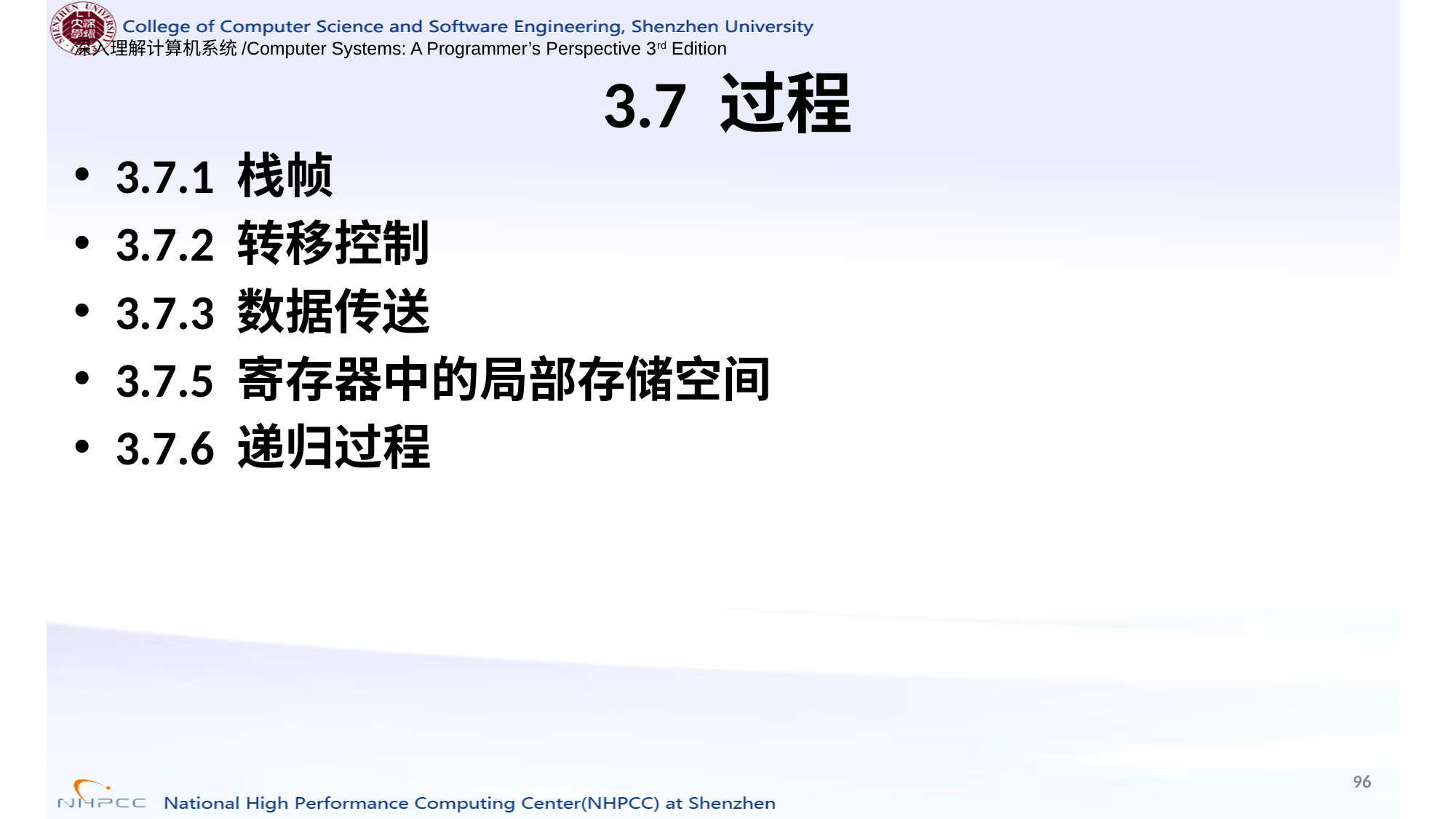

# 3.7 过程
3.7.1 栈帧
3.7.2 转移控制
3.7.3 数据传送
3.7.5 寄存器中的局部存储空间
3.7.6 递归过程

96